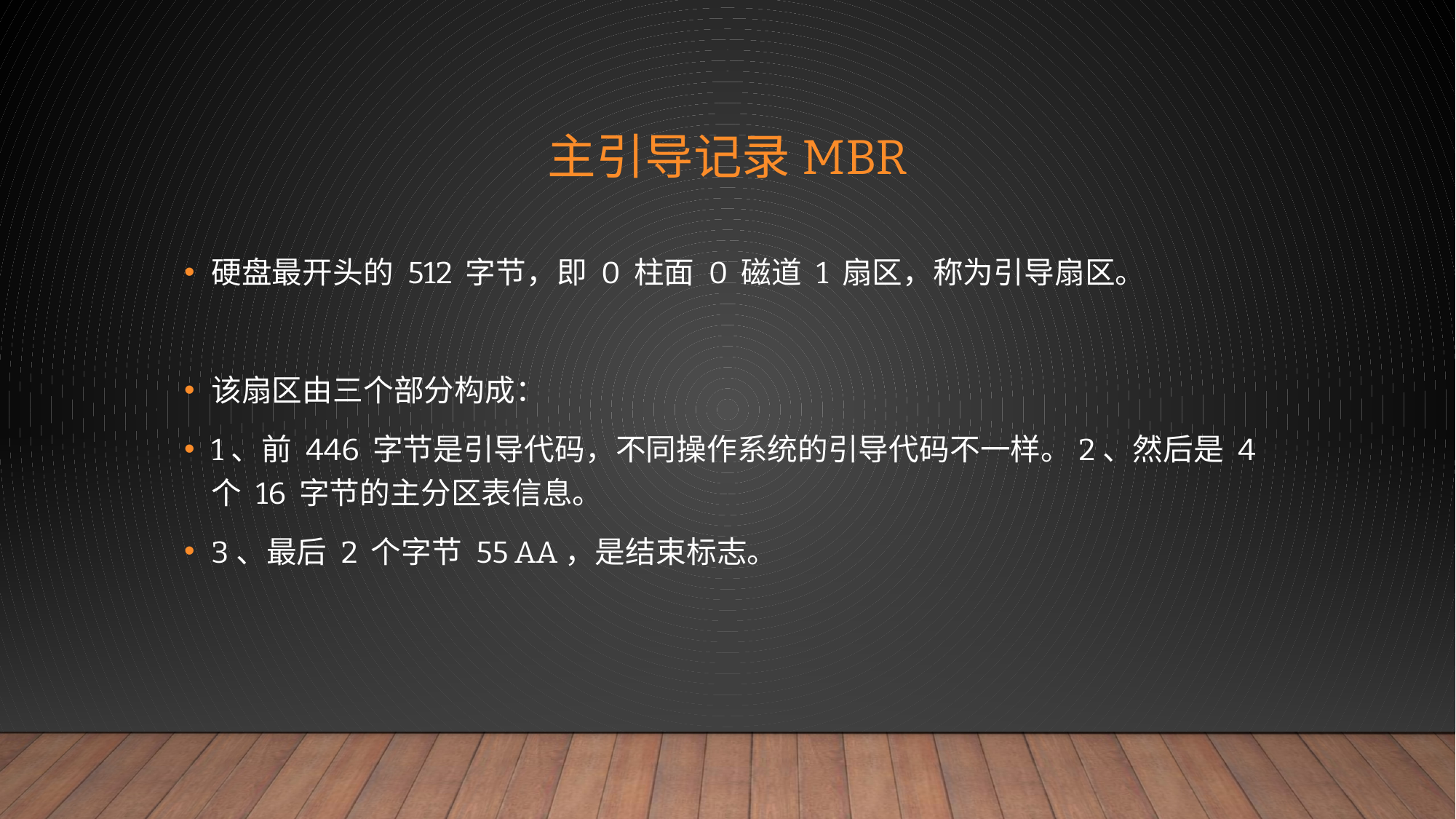

# 主引导记录MBR
硬盘最开头的 512 字节，即 0 柱面 0 磁道 1 扇区，称为引导扇区。

该扇区由三个部分构成：
1、前 446 字节是引导代码，不同操作系统的引导代码不一样。2、然后是 4 个 16 字节的主分区表信息。
3、最后 2 个字节 55 AA，是结束标志。